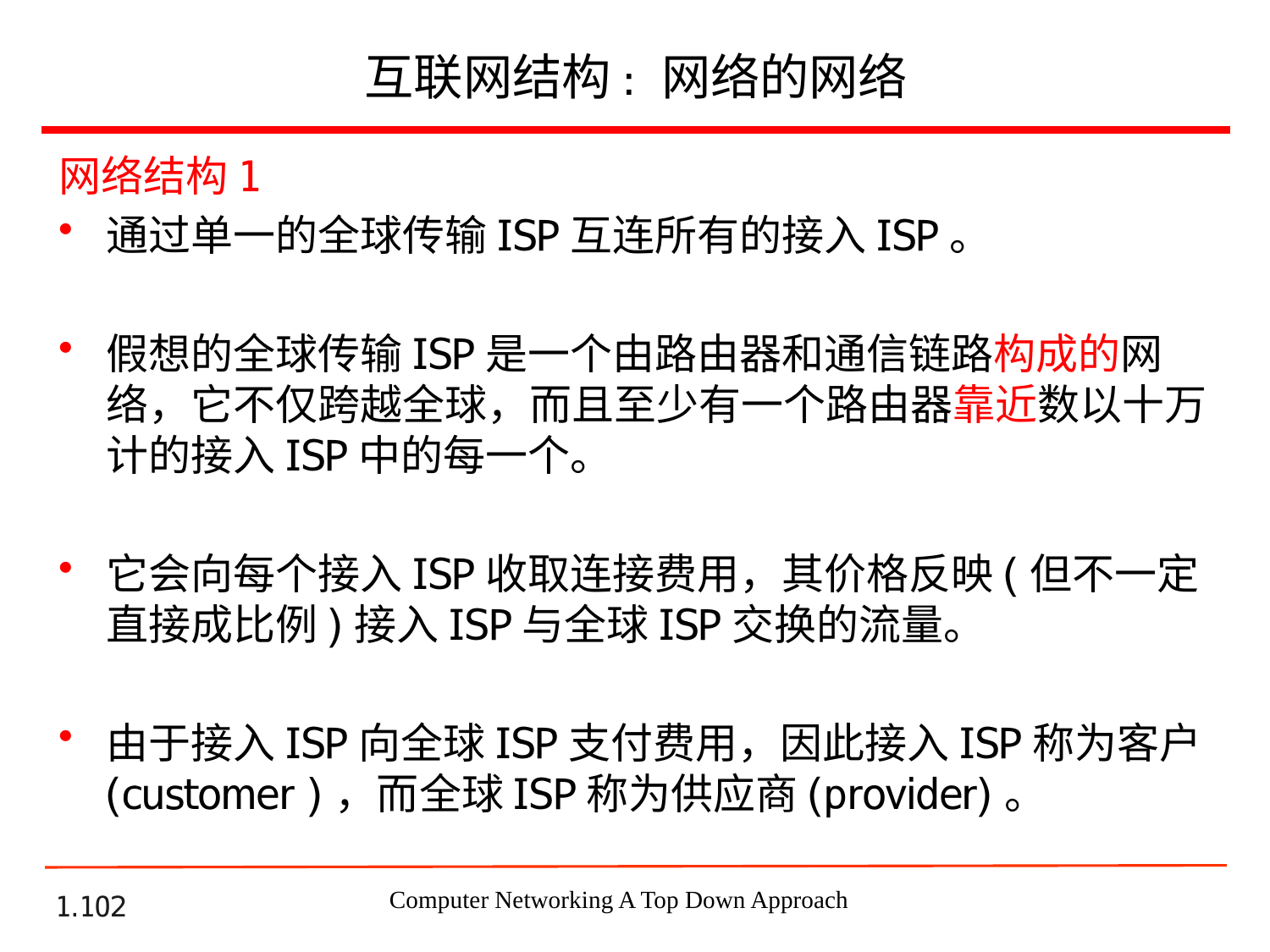

# 互联网结构: 网络的网络
网络结构1
通过单一的全球传输ISP互连所有的接入ISP。

假想的全球传输ISP是一个由路由器和通信链路构成的网络，它不仅跨越全球，而且至少有一个路由器靠近数以十万计的接入ISP中的每一个。

它会向每个接入ISP收取连接费用，其价格反映(但不一定直接成比例)接入ISP与全球ISP交换的流量。

由于接入ISP向全球ISP支付费用，因此接入ISP称为客户(customer )，而全球ISP称为供应商(provider)。